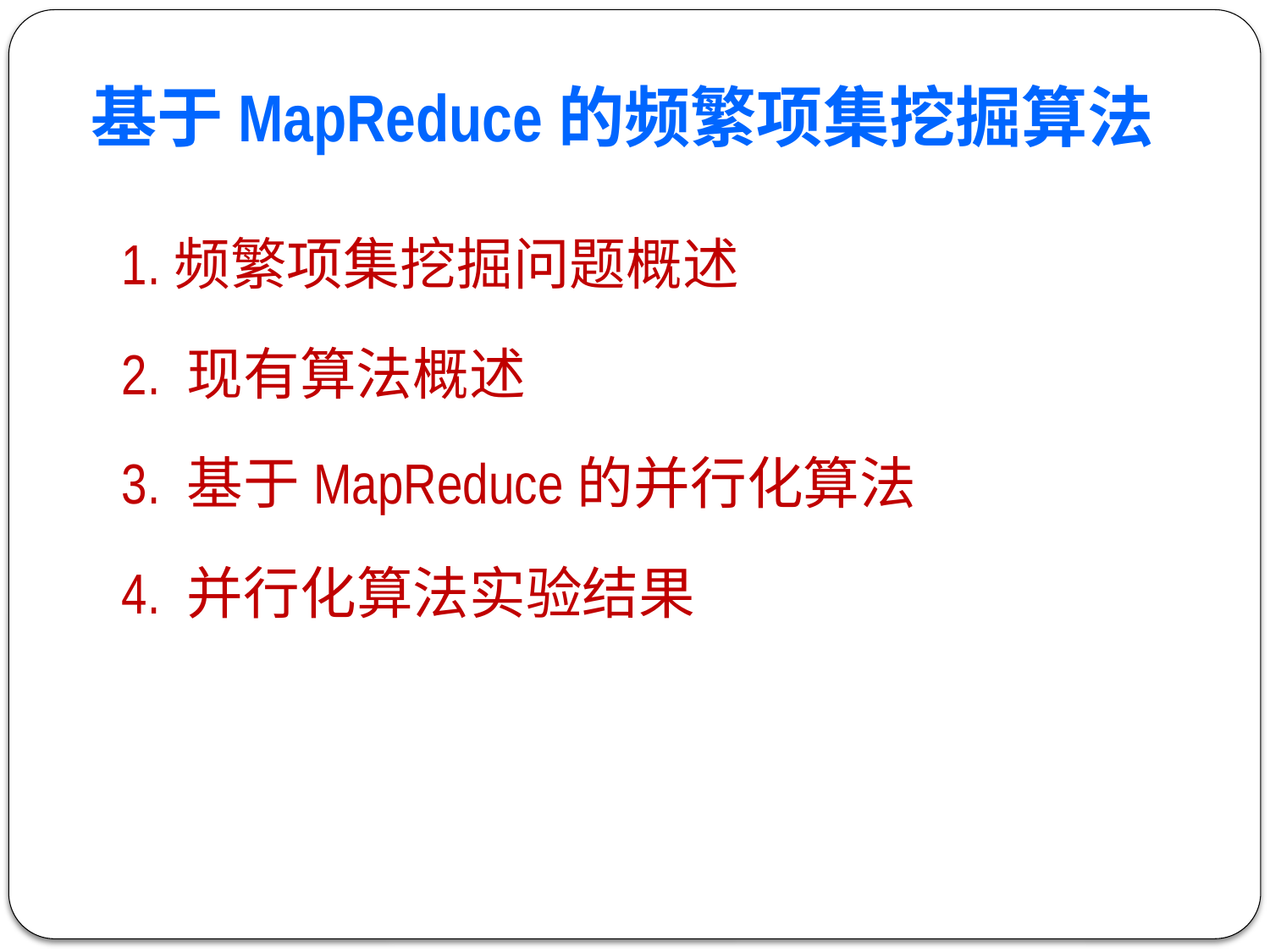

# 基于MapReduce的频繁项集挖掘算法
1.频繁项集挖掘问题概述
2. 现有算法概述
3. 基于MapReduce的并行化算法
4. 并行化算法实验结果